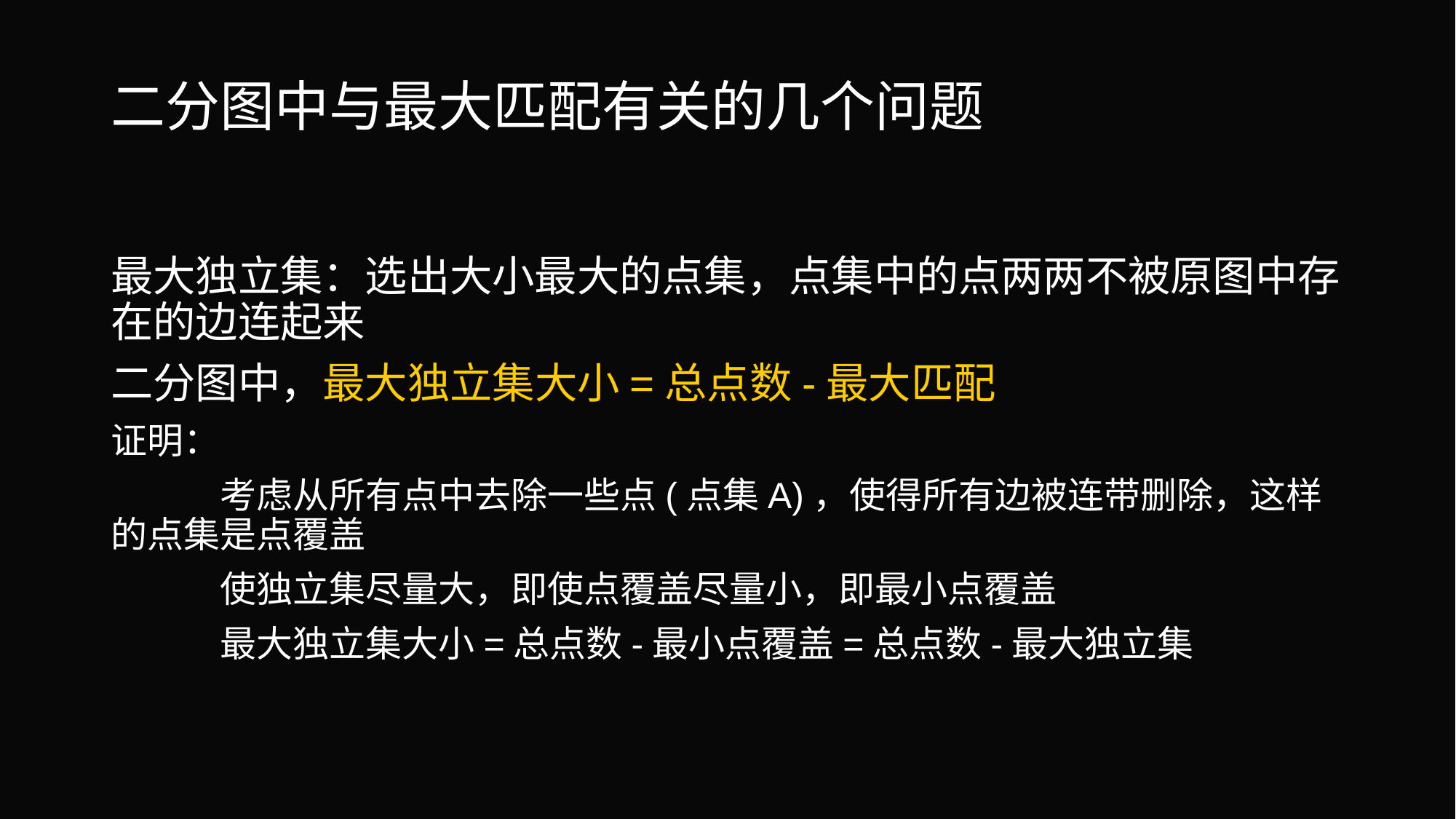

# 二分图中与最大匹配有关的几个问题
最大独立集：选出大小最大的点集，点集中的点两两不被原图中存在的边连起来
二分图中，最大独立集大小=总点数-最大匹配
证明：
	考虑从所有点中去除一些点(点集A)，使得所有边被连带删除，这样的点集是点覆盖
	使独立集尽量大，即使点覆盖尽量小，即最小点覆盖
	最大独立集大小=总点数-最小点覆盖=总点数-最大独立集